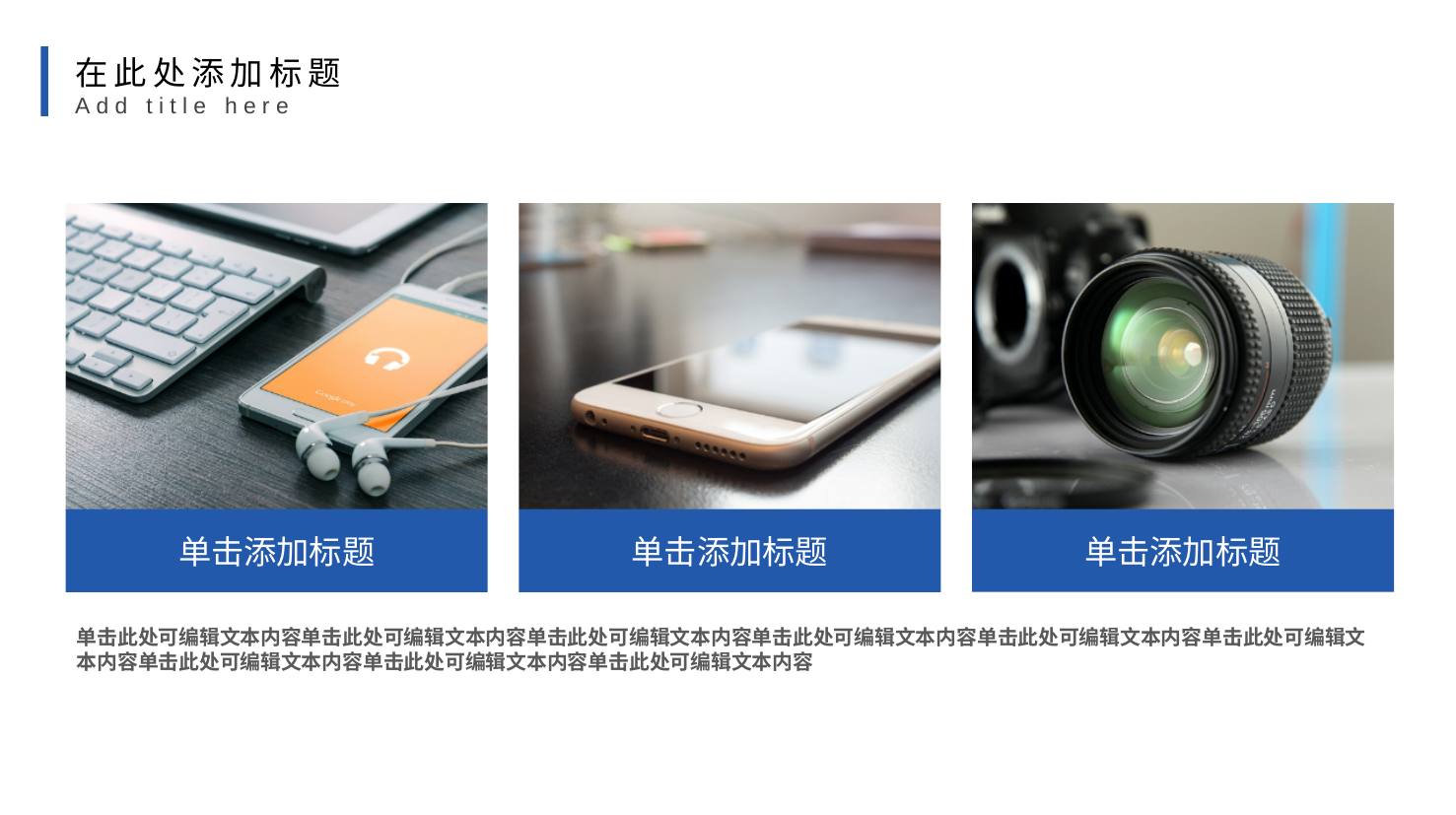

在此处添加标题
Add title here

单击添加标题
单击添加标题
单击添加标题
单击此处可编辑文本内容单击此处可编辑文本内容单击此处可编辑文本内容单击此处可编辑文本内容单击此处可编辑文本内容单击此处可编辑文本内容单击此处可编辑文本内容单击此处可编辑文本内容单击此处可编辑文本内容